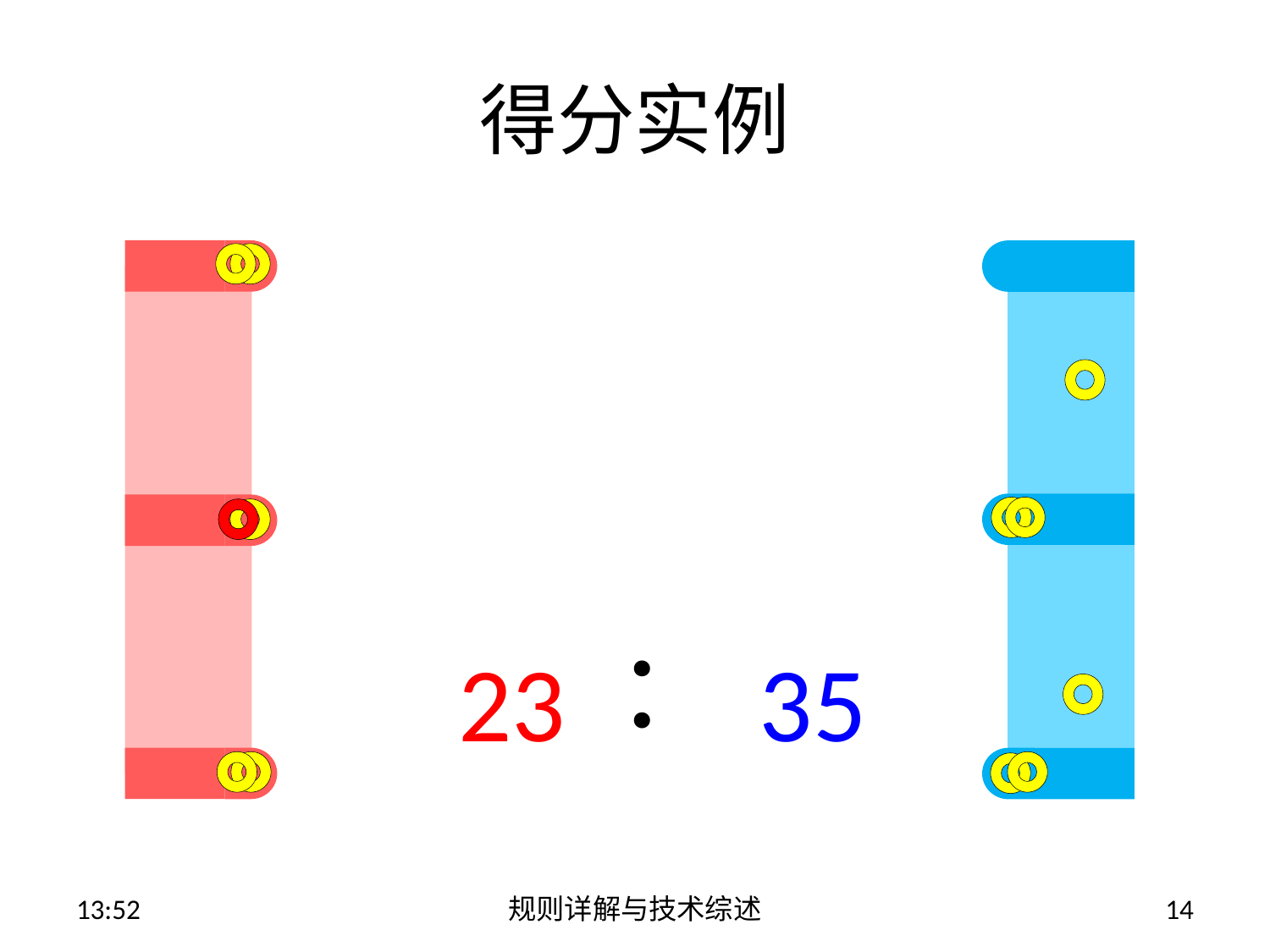

# 得分实例

：
23
35

13:52
规则详解与技术综述
14